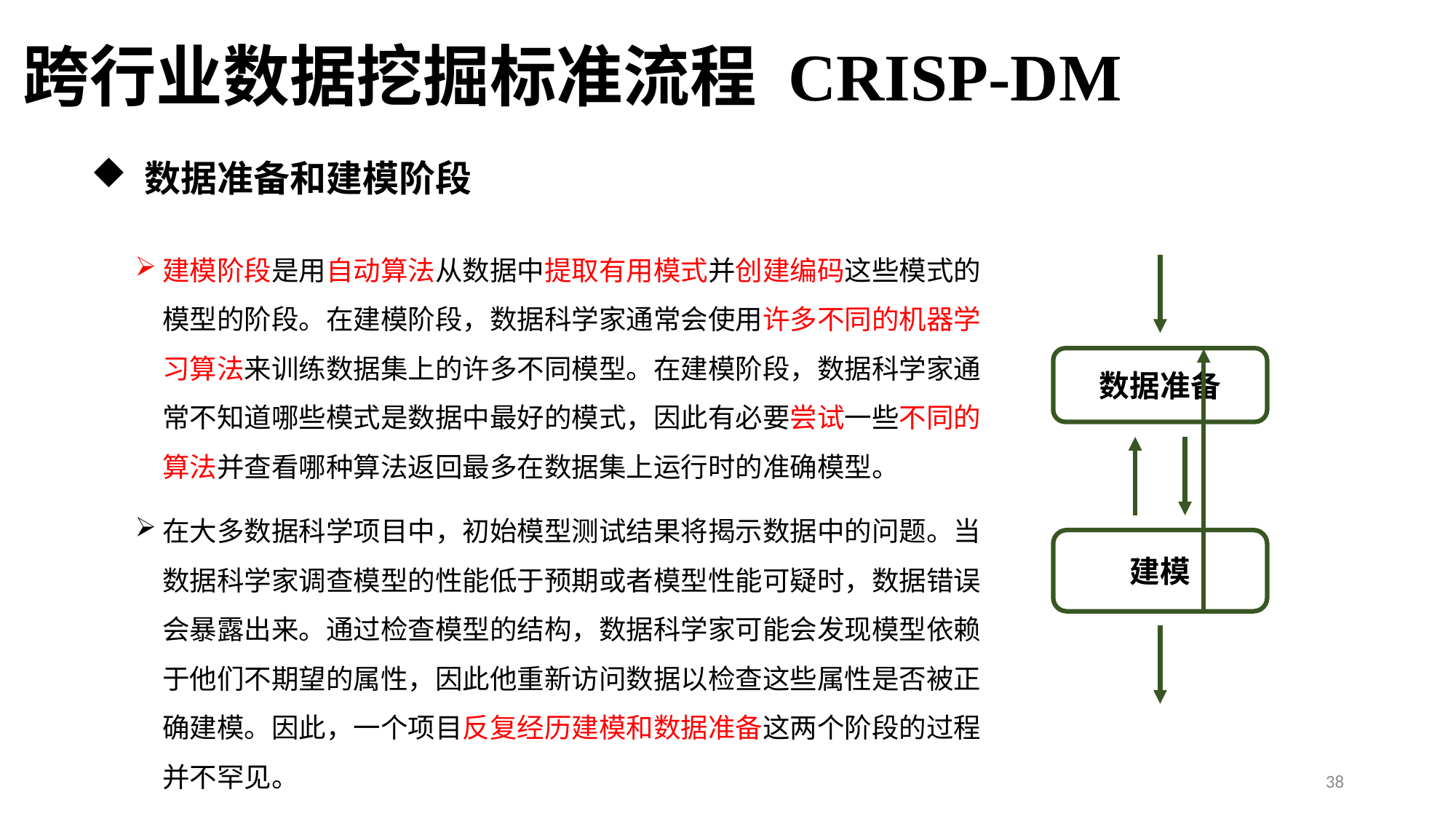

跨行业数据挖掘标准流程 CRISP-DM
 数据准备和建模阶段
建模阶段是用自动算法从数据中提取有用模式并创建编码这些模式的模型的阶段。在建模阶段，数据科学家通常会使用许多不同的机器学习算法来训练数据集上的许多不同模型。在建模阶段，数据科学家通常不知道哪些模式是数据中最好的模式，因此有必要尝试一些不同的算法并查看哪种算法返回最多在数据集上运行时的准确模型。
在大多数据科学项目中，初始模型测试结果将揭示数据中的问题。当数据科学家调查模型的性能低于预期或者模型性能可疑时，数据错误会暴露出来。通过检查模型的结构，数据科学家可能会发现模型依赖于他们不期望的属性，因此他重新访问数据以检查这些属性是否被正确建模。因此，一个项目反复经历建模和数据准备这两个阶段的过程并不罕见。
数据准备
建模
38